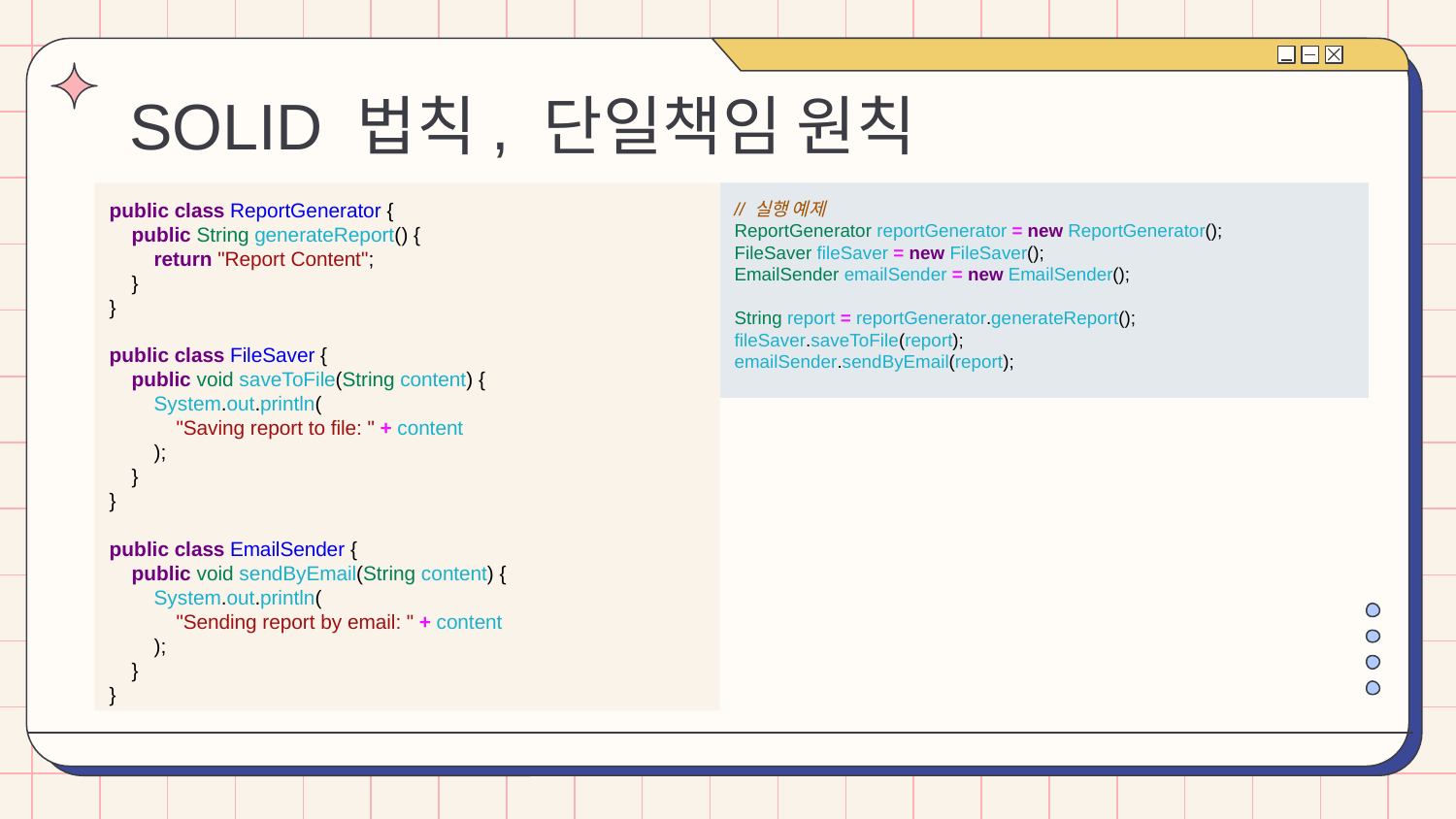

# SOLID 법칙, 단일책임 원칙
public class ReportGenerator {
    public String generateReport() {
        return "Report Content";
    }
}

public class FileSaver {
    public void saveToFile(String content) {
        System.out.println(
            "Saving report to file: " + content
        );
    }
}

public class EmailSender {
    public void sendByEmail(String content) {
        System.out.println(
            "Sending report by email: " + content
        );
    }
}
// 실행 예제
ReportGenerator reportGenerator = new ReportGenerator();
FileSaver fileSaver = new FileSaver();
EmailSender emailSender = new EmailSender();

String report = reportGenerator.generateReport();
fileSaver.saveToFile(report);
emailSender.sendByEmail(report);